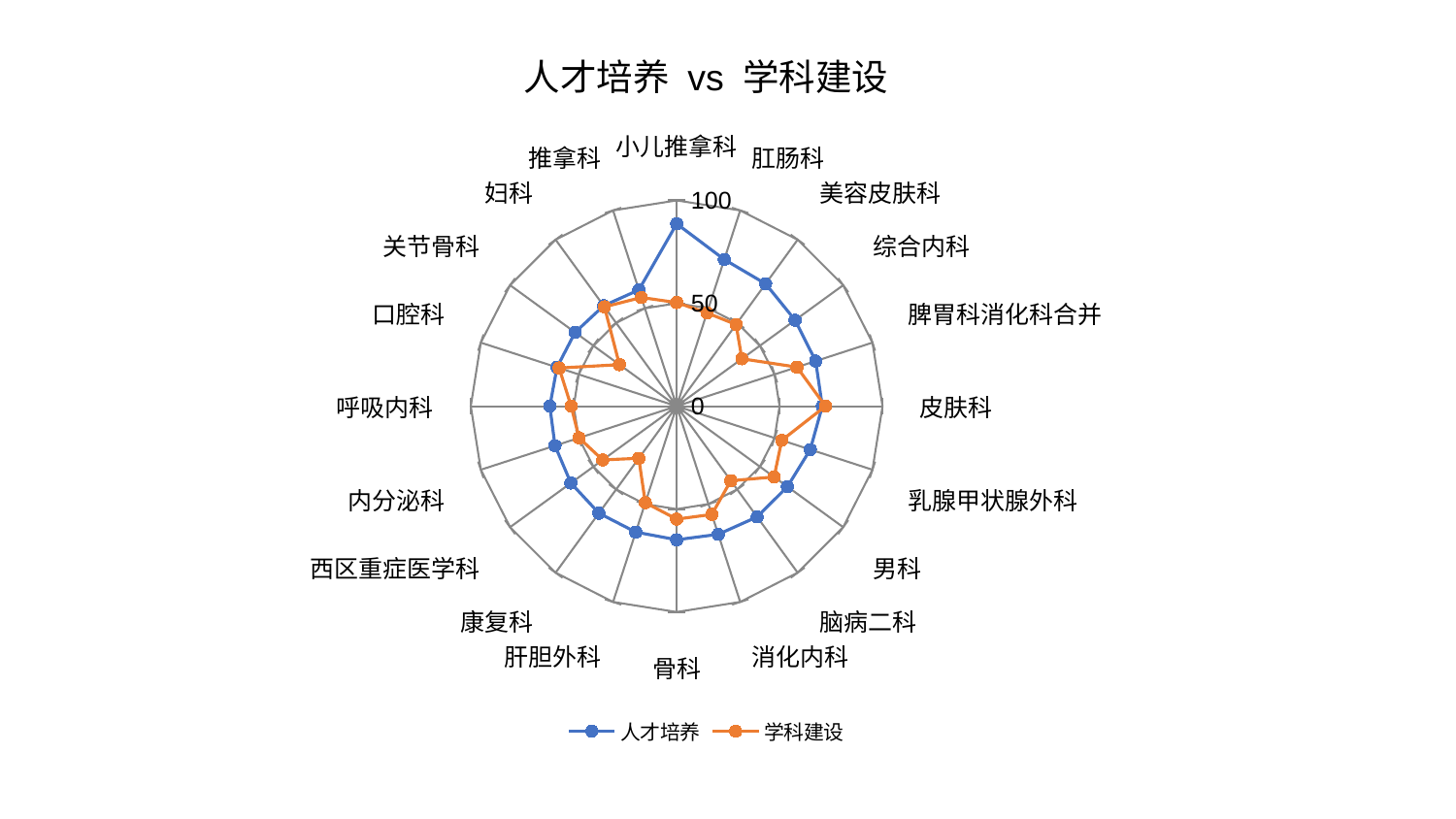

### Chart: 人才培养 vs 学科建设

| Category | 人才培养 | 学科建设 |
|---|---|---|
| 小儿推拿科 | 88.63749097548477 | 50.356940158963155 |
| 肛肠科 | 74.93922584884679 | 47.65809517873704 |
| 美容皮肤科 | 73.52895374797039 | 49.09837776644592 |
| 综合内科 | 71.13012057784354 | 39.2100814771343 |
| 脾胃科消化科合并 | 71.00397011740354 | 61.45136938939626 |
| 皮肤科 | 70.7663068056737 | 72.29739673320813 |
| 乳腺甲状腺外科 | 68.24231898546496 | 53.70304534662671 |
| 男科 | 66.52953345510112 | 58.53043192472274 |
| 脑病二科 | 66.50616368912448 | 44.78164382161761 |
| 消化内科 | 65.47294678305818 | 55.31486849028583 |
| 骨科 | 64.92123399210635 | 54.887506295044574 |
| 肝胆外科 | 64.32605728133406 | 49.283103433563454 |
| 康复科 | 64.27020871855397 | 31.306151142521536 |
| 西区重症医学科 | 63.516404403440674 | 44.43570531355012 |
| 内分泌科 | 62.12590264917855 | 49.83972755793035 |
| 呼吸内科 | 61.60731322966518 | 51.22753564322625 |
| 口腔科 | 61.110754133141256 | 60.013421264226324 |
| 关节骨科 | 60.98765573573177 | 34.371941918507304 |
| 妇科 | 60.3391851355617 | 59.64745923865956 |
| 推拿科 | 59.3966521846786 | 55.544446274985724 |
85